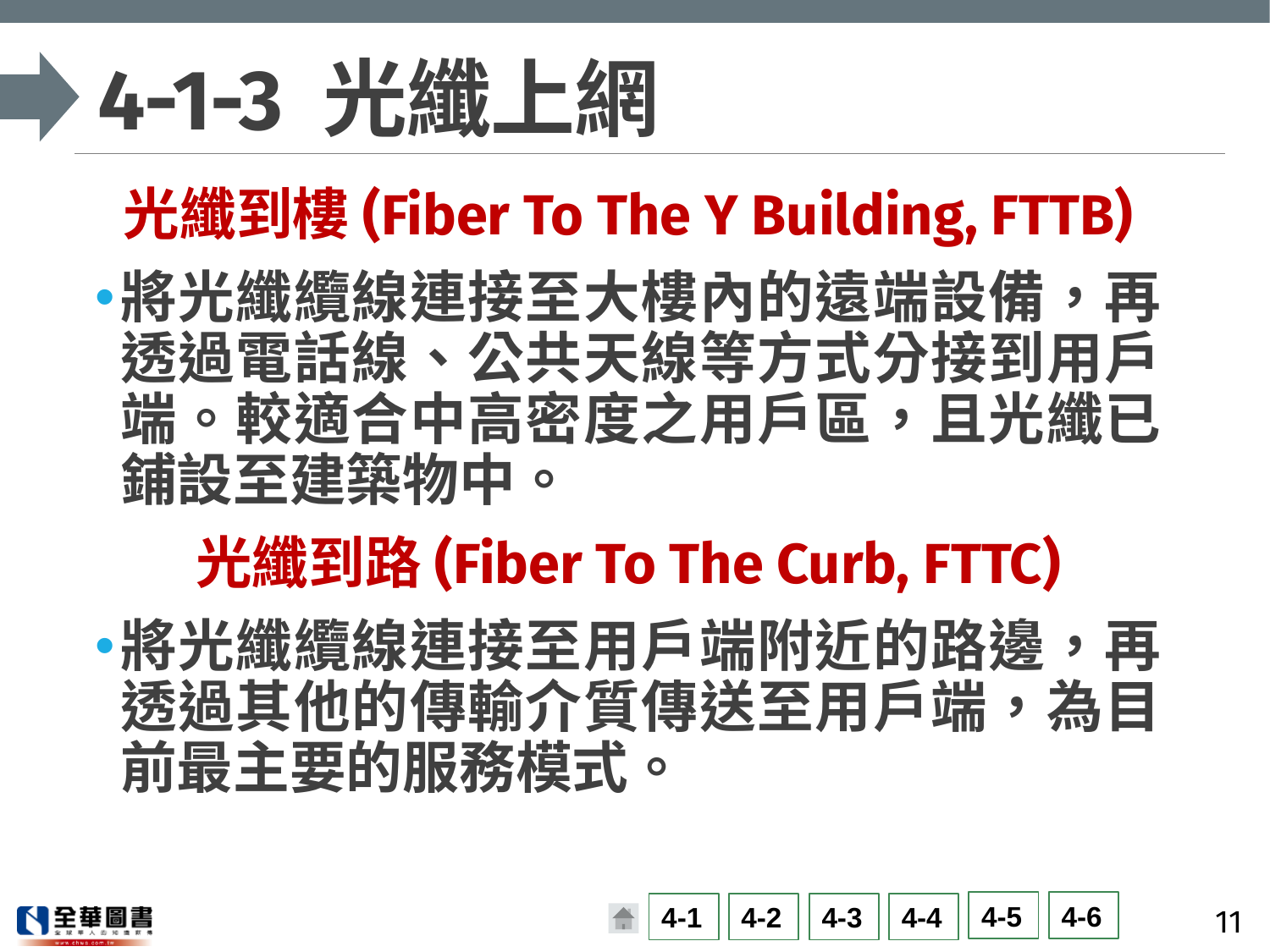

# 4-1-3 光纖上網
光纖到樓(Fiber To The Y Building, FTTB)
將光纖纜線連接至大樓內的遠端設備，再透過電話線、公共天線等方式分接到用戶端。較適合中高密度之用戶區，且光纖已鋪設至建築物中。
光纖到路(Fiber To The Curb, FTTC)
將光纖纜線連接至用戶端附近的路邊，再透過其他的傳輸介質傳送至用戶端，為目前最主要的服務模式。
11